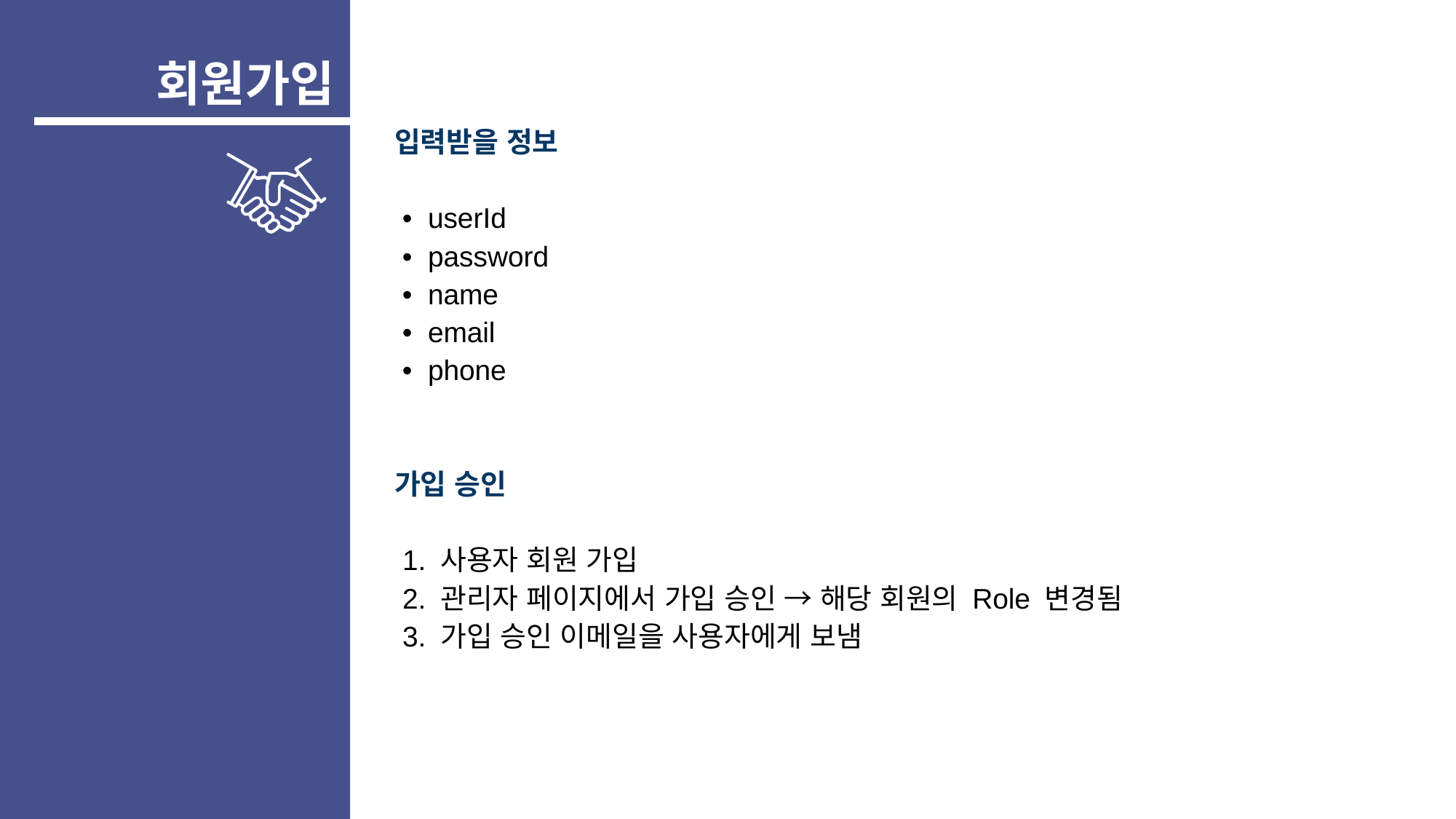

회원가입
입력받을 정보

 •  userId
 •  password
 •  name
 •  email
 •  phone

가입 승인

 1. 사용자 회원 가입
 2. 관리자 페이지에서 가입 승인 → 해당 회원의 Role 변경됨
 3. 가입 승인 이메일을 사용자에게 보냄